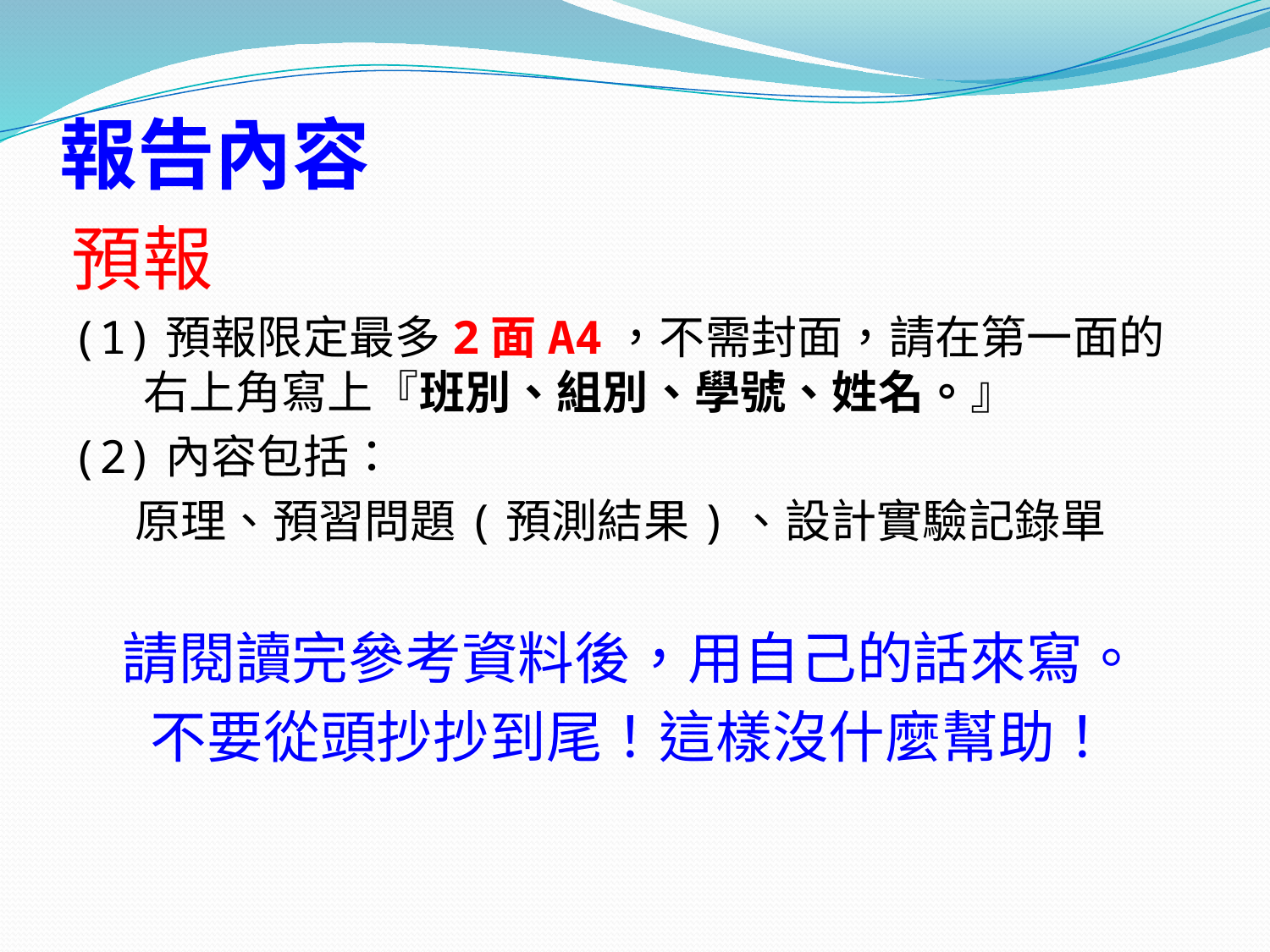

# 報告內容
預報
(1)預報限定最多2面A4，不需封面，請在第一面的右上角寫上『班別、組別、學號、姓名。』
(2)內容包括：
     原理、預習問題(預測結果)、設計實驗記錄單

請閱讀完參考資料後，用自己的話來寫。
不要從頭抄抄到尾！這樣沒什麼幫助！